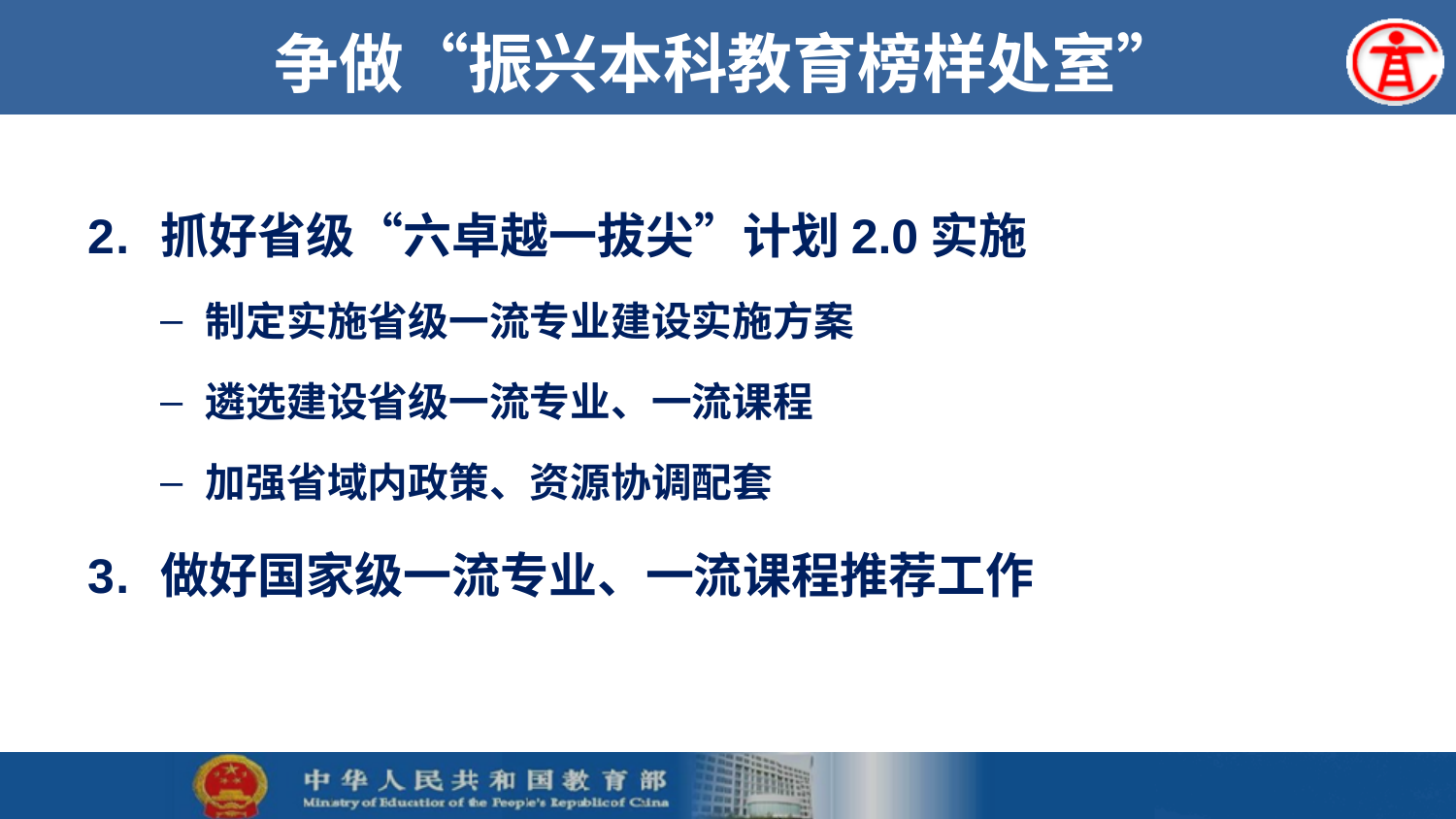

# 争做“振兴本科教育榜样处室”
抓好省级“六卓越一拔尖”计划2.0实施
制定实施省级一流专业建设实施方案
遴选建设省级一流专业、一流课程
加强省域内政策、资源协调配套
做好国家级一流专业、一流课程推荐工作